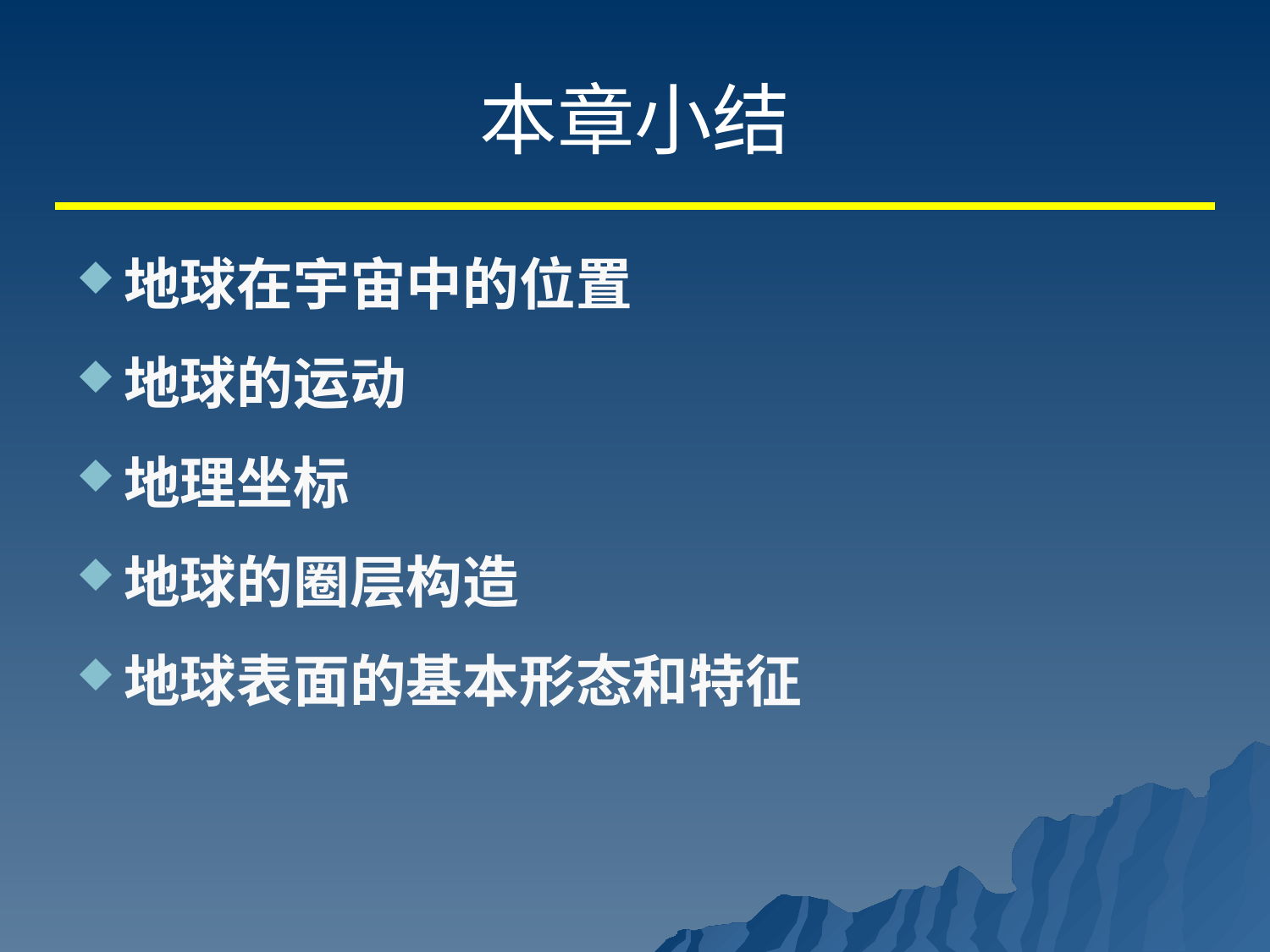

# 本章小结
地球在宇宙中的位置
地球的运动
地理坐标
地球的圈层构造
地球表面的基本形态和特征